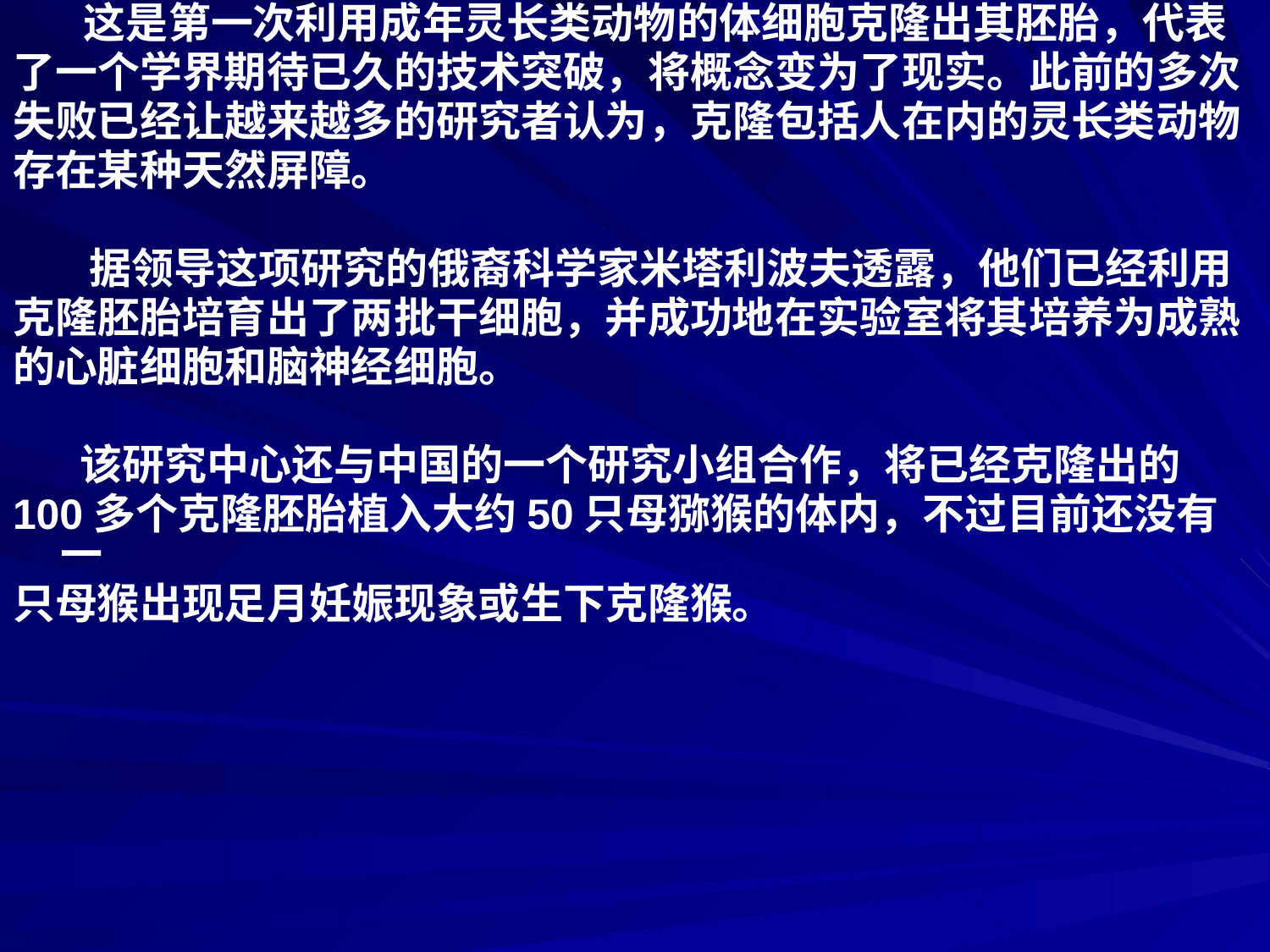

这是第一次利用成年灵长类动物的体细胞克隆出其胚胎，代表
了一个学界期待已久的技术突破，将概念变为了现实。此前的多次
失败已经让越来越多的研究者认为，克隆包括人在内的灵长类动物
存在某种天然屏障。

       据领导这项研究的俄裔科学家米塔利波夫透露，他们已经利用
克隆胚胎培育出了两批干细胞，并成功地在实验室将其培养为成熟
的心脏细胞和脑神经细胞。

      该研究中心还与中国的一个研究小组合作，将已经克隆出的
100多个克隆胚胎植入大约50只母猕猴的体内，不过目前还没有一
只母猴出现足月妊娠现象或生下克隆猴。